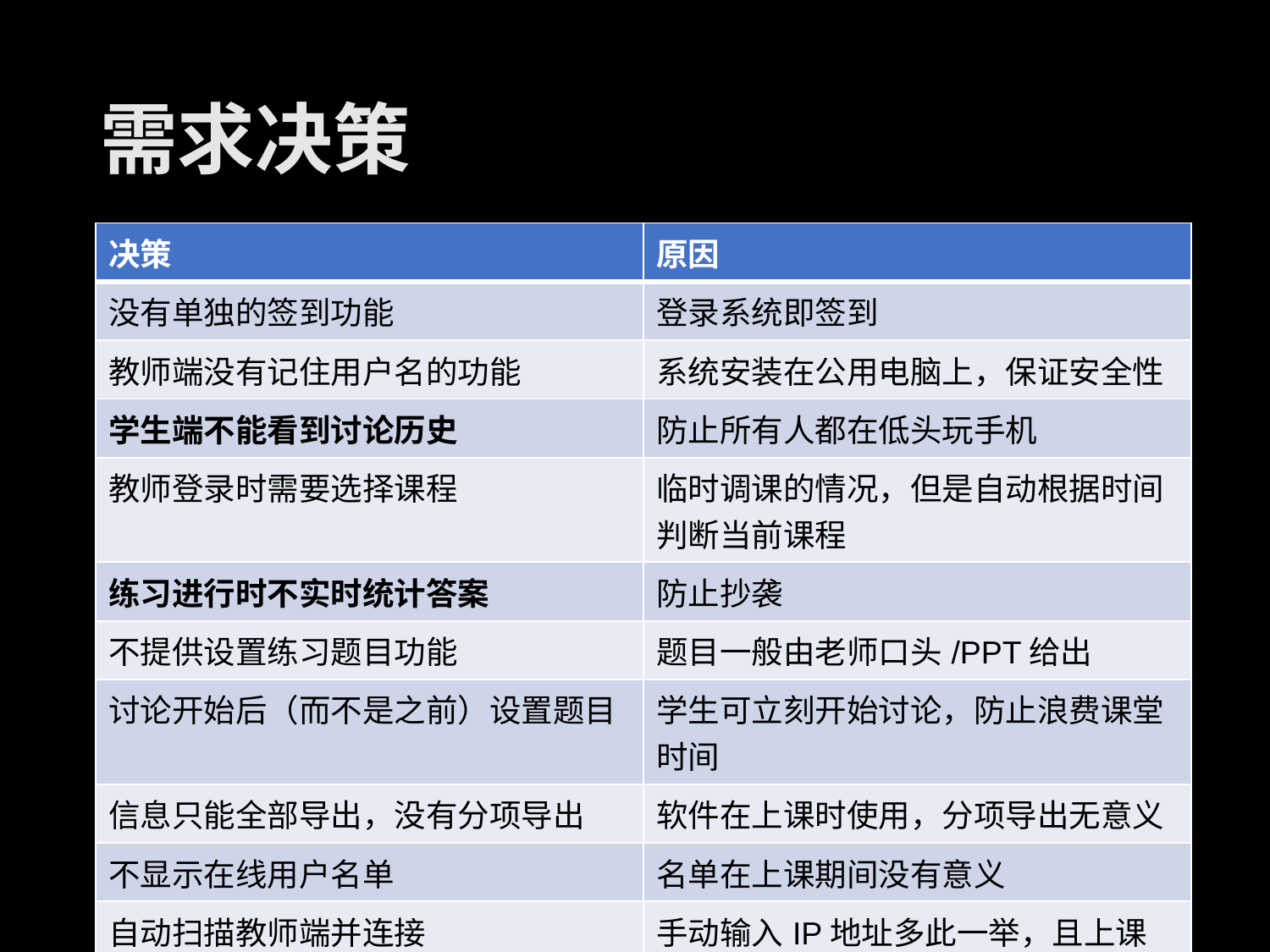

# 需求决策
| 决策 | 原因 |
| --- | --- |
| 没有单独的签到功能 | 登录系统即签到 |
| 教师端没有记住用户名的功能 | 系统安装在公用电脑上，保证安全性 |
| 学生端不能看到讨论历史 | 防止所有人都在低头玩手机 |
| 教师登录时需要选择课程 | 临时调课的情况，但是自动根据时间判断当前课程 |
| 练习进行时不实时统计答案 | 防止抄袭 |
| 不提供设置练习题目功能 | 题目一般由老师口头/PPT给出 |
| 讨论开始后（而不是之前）设置题目 | 学生可立刻开始讨论，防止浪费课堂时间 |
| 信息只能全部导出，没有分项导出 | 软件在上课时使用，分项导出无意义 |
| 不显示在线用户名单 | 名单在上课期间没有意义 |
| 自动扫描教师端并连接 | 手动输入IP地址多此一举，且上课开始后IP地址不容易获取 |